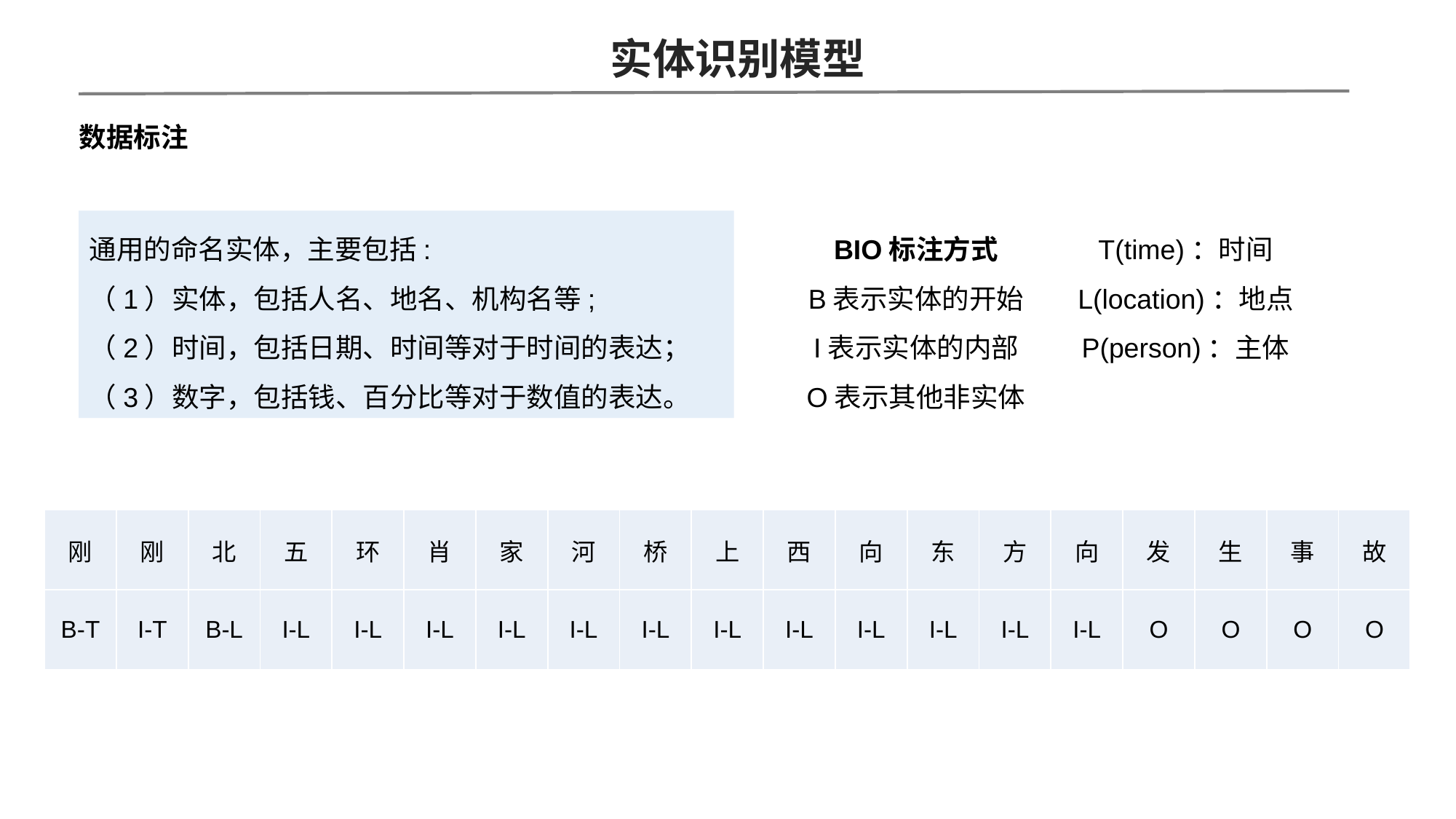

实体识别模型
数据标注

T(time)：时间
L(location)：地点
P(person)：主体
通用的命名实体，主要包括:
（1）实体，包括人名、地名、机构名等;
（2）时间，包括日期、时间等对于时间的表达；
（3）数字，包括钱、百分比等对于数值的表达。
BIO标注方式
B表示实体的开始
I表示实体的内部
O表示其他非实体
| 刚 | 刚 | 北 | 五 | 环 | 肖 | 家 | 河 | 桥 | 上 | 西 | 向 | 东 | 方 | 向 | 发 | 生 | 事 | 故 |
| --- | --- | --- | --- | --- | --- | --- | --- | --- | --- | --- | --- | --- | --- | --- | --- | --- | --- | --- |
| B-T | I-T | B-L | I-L | I-L | I-L | I-L | I-L | I-L | I-L | I-L | I-L | I-L | I-L | I-L | O | O | O | O |